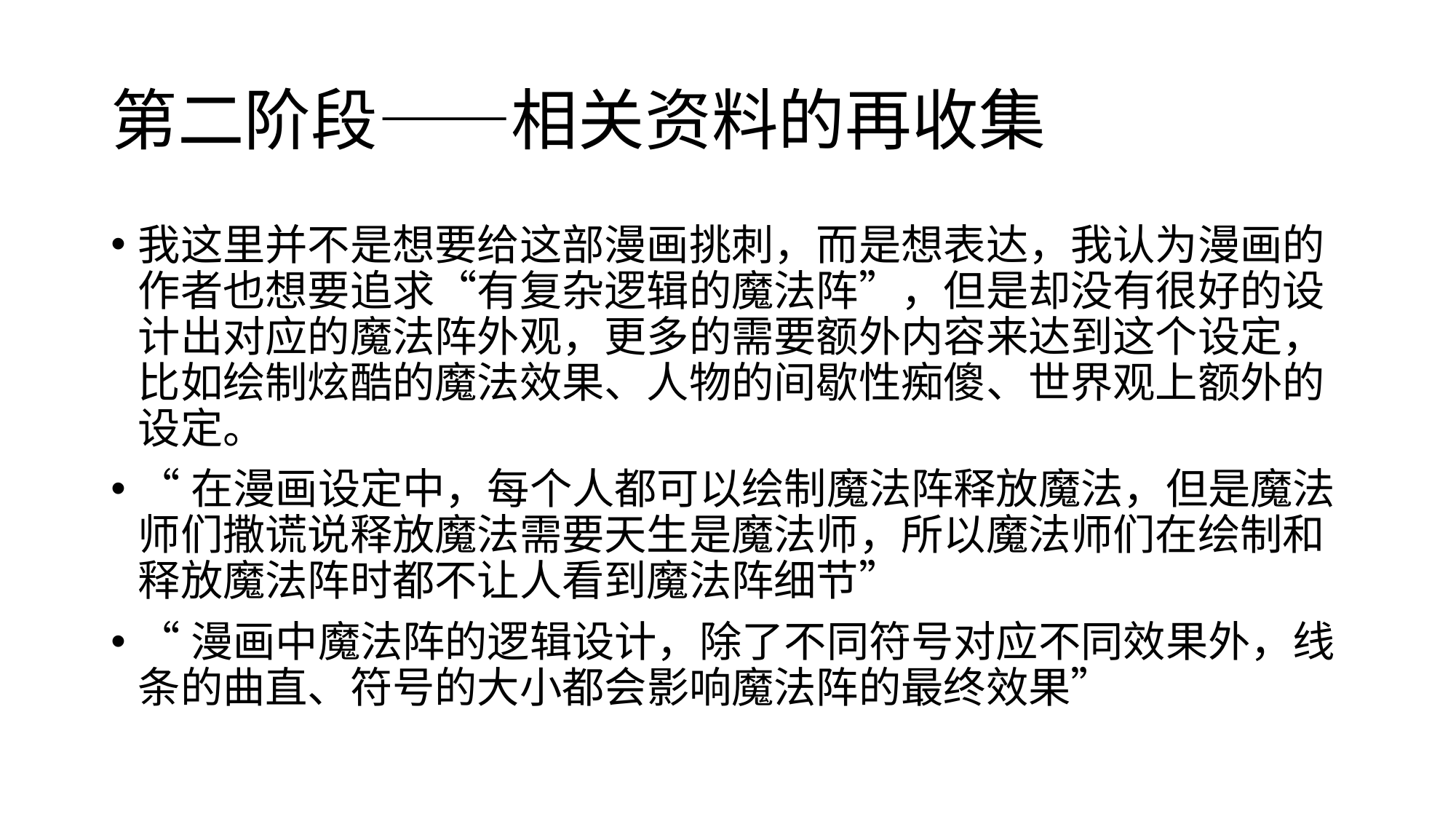

# 第二阶段——相关资料的再收集
我这里并不是想要给这部漫画挑刺，而是想表达，我认为漫画的作者也想要追求“有复杂逻辑的魔法阵”，但是却没有很好的设计出对应的魔法阵外观，更多的需要额外内容来达到这个设定，比如绘制炫酷的魔法效果、人物的间歇性痴傻、世界观上额外的设定。
“在漫画设定中，每个人都可以绘制魔法阵释放魔法，但是魔法师们撒谎说释放魔法需要天生是魔法师，所以魔法师们在绘制和释放魔法阵时都不让人看到魔法阵细节”
“漫画中魔法阵的逻辑设计，除了不同符号对应不同效果外，线条的曲直、符号的大小都会影响魔法阵的最终效果”